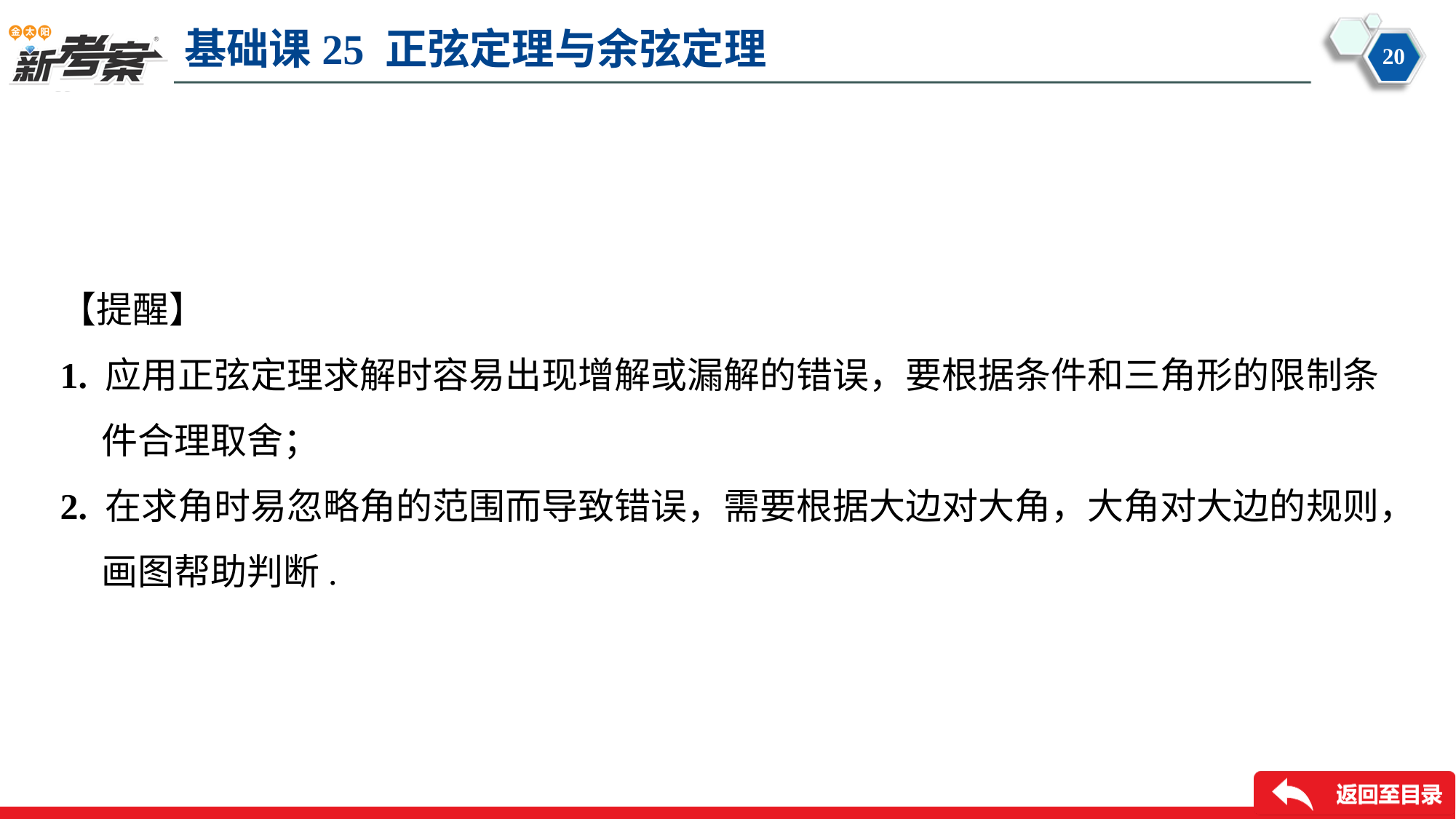

【提醒】
1. 应用正弦定理求解时容易出现增解或漏解的错误，要根据条件和三角形的限制条
    件合理取舍；
2. 在求角时易忽略角的范围而导致错误，需要根据大边对大角，大角对大边的规则，
    画图帮助判断.